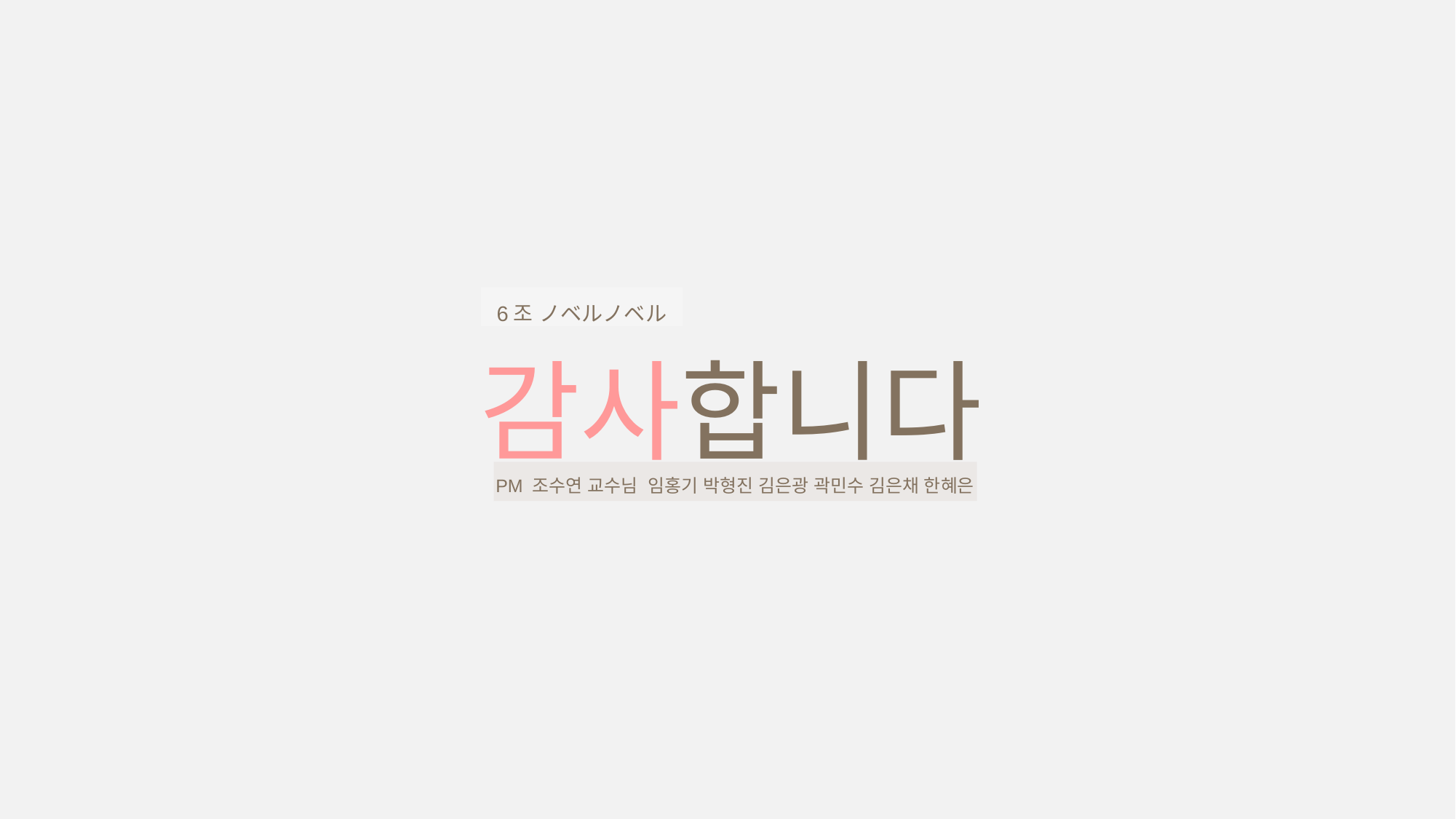

감사합니다
6조 ノベルノベル
PM 조수연 교수님  임홍기 박형진 김은광 곽민수 김은채 한혜은